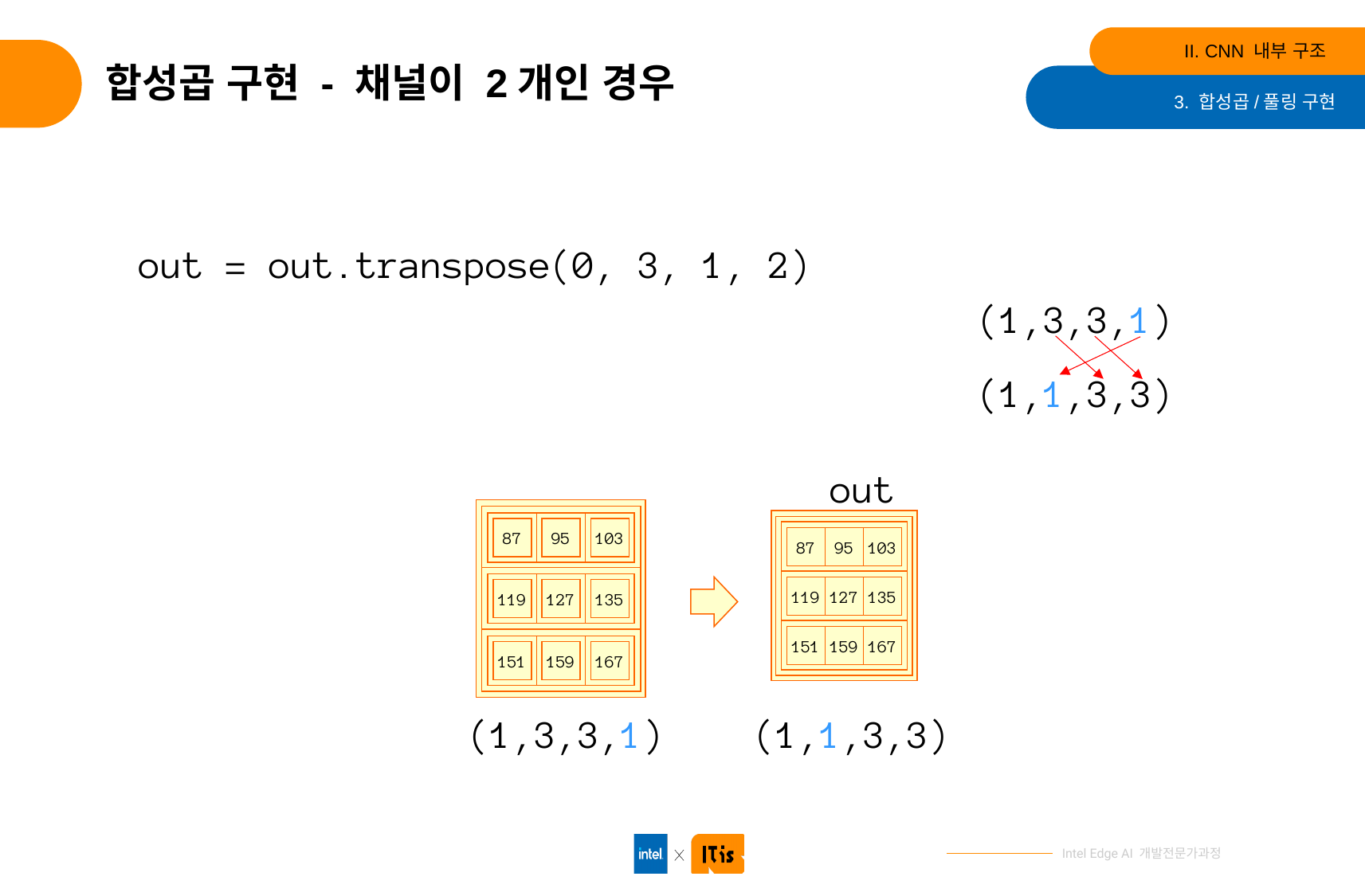

II. CNN 내부 구조
# 합성곱 구현 - 채널이 2개인 경우
3. 합성곱/풀링 구현
out = out.transpose(0, 3, 1, 2)
(1,3,3,1)
(1,1,3,3)
out

87
95
103

87
95
103

119
127
135
119
127
135

151
159
167

151
159
167
(1,3,3,1)
(1,1,3,3)